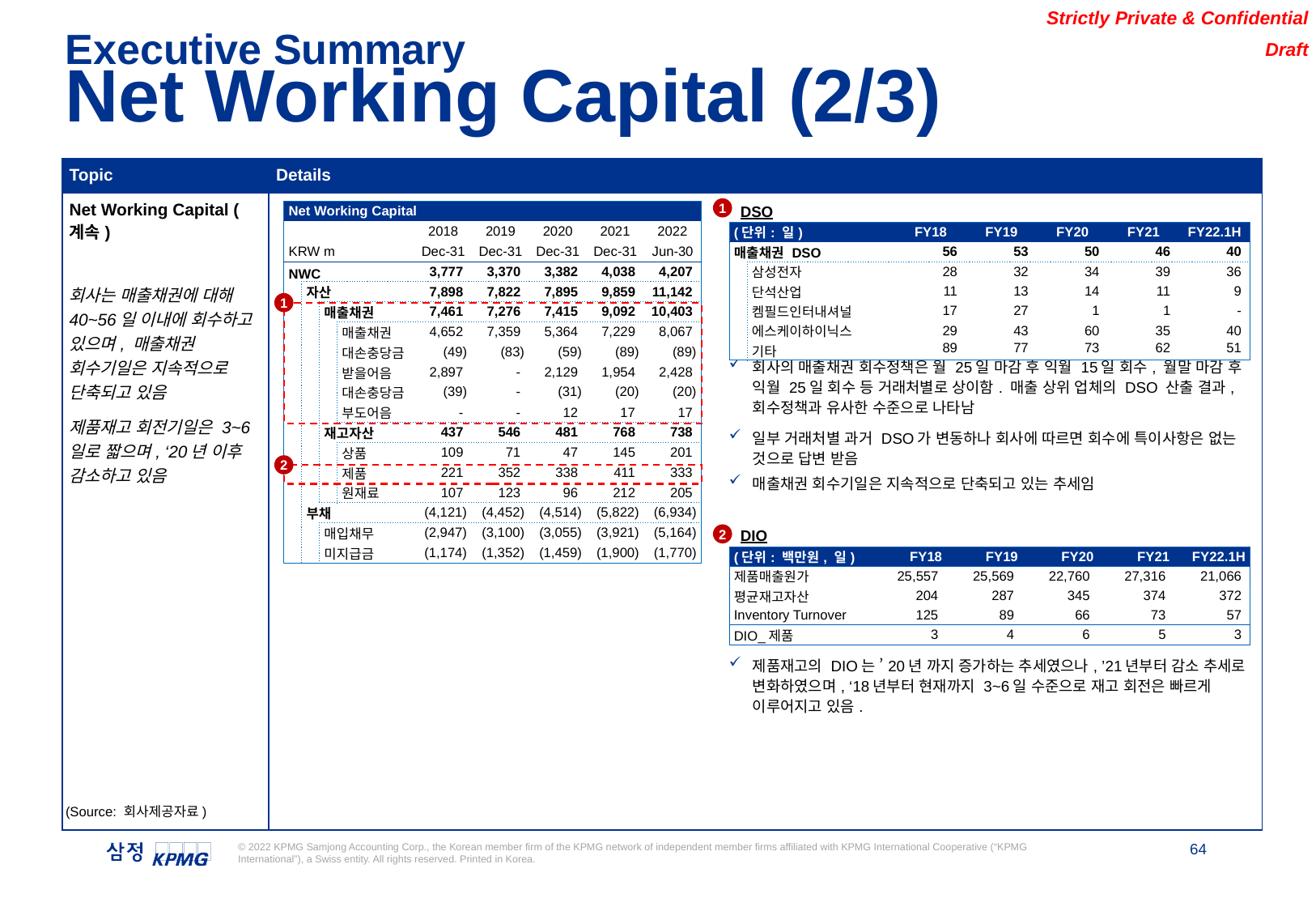

Executive Summary
Net Working Capital (2/3)
| Topic | Details |
| --- | --- |
| Net Working Capital (계속) 회사는 매출채권에 대해 40~56일 이내에 회수하고 있으며, 매출채권 회수기일은 지속적으로 단축되고 있음 제품재고 회전기일은 3~6일로 짧으며, ‘20년 이후 감소하고 있음 | DSO 회사의 매출채권 회수정책은 월 25일 마감 후 익월 15일 회수, 월말 마감 후 익월 25일 회수 등 거래처별로 상이함. 매출 상위 업체의 DSO 산출 결과, 회수정책과 유사한 수준으로 나타남 일부 거래처별 과거 DSO가 변동하나 회사에 따르면 회수에 특이사항은 없는 것으로 답변 받음 매출채권 회수기일은 지속적으로 단축되고 있는 추세임 DIO 제품재고의 DIO는 ’20년 까지 증가하는 추세였으나, ’21년부터 감소 추세로 변화하였으며, ‘18년부터 현재까지 3~6일 수준으로 재고 회전은 빠르게 이루어지고 있음. |
1
| Net Working Capital |  |  |  |  |  |  |  |  |
| --- | --- | --- | --- | --- | --- | --- | --- | --- |
|  |  |  |  | 2018 | 2019 | 2020 | 2021 | 2022 |
| KRW m |  |  |  | Dec-31 | Dec-31 | Dec-31 | Dec-31 | Jun-30 |
| NWC |  |  |  | 3,777 | 3,370 | 3,382 | 4,038 | 4,207 |
|  | 자산 |  |  | 7,898 | 7,822 | 7,895 | 9,859 | 11,142 |
|  |  | 매출채권 |  | 7,461 | 7,276 | 7,415 | 9,092 | 10,403 |
|  |  |  | 매출채권 | 4,652 | 7,359 | 5,364 | 7,229 | 8,067 |
|  |  |  | 대손충당금 | (49) | (83) | (59) | (89) | (89) |
|  |  |  | 받을어음 | 2,897 | - | 2,129 | 1,954 | 2,428 |
|  |  |  | 대손충당금 | (39) | - | (31) | (20) | (20) |
|  |  |  | 부도어음 | - | - | 12 | 17 | 17 |
|  |  | 재고자산 |  | 437 | 546 | 481 | 768 | 738 |
|  |  |  | 상품 | 109 | 71 | 47 | 145 | 201 |
|  |  |  | 제품 | 221 | 352 | 338 | 411 | 333 |
|  |  |  | 원재료 | 107 | 123 | 96 | 212 | 205 |
|  | 부채 |  |  | (4,121) | (4,452) | (4,514) | (5,822) | (6,934) |
|  |  | 매입채무 |  | (2,947) | (3,100) | (3,055) | (3,921) | (5,164) |
|  |  | 미지급금 |  | (1,174) | (1,352) | (1,459) | (1,900) | (1,770) |
| (단위: 일) |  | FY18 | FY19 | FY20 | FY21 | FY22.1H |
| --- | --- | --- | --- | --- | --- | --- |
| 매출채권 DSO |  | 56 | 53 | 50 | 46 | 40 |
|  | 삼성전자 | 28 | 32 | 34 | 39 | 36 |
|  | 단석산업 | 11 | 13 | 14 | 11 | 9 |
|  | 켐필드인터내셔널 | 17 | 27 | 1 | 1 | - |
|  | 에스케이하이닉스 | 29 | 43 | 60 | 35 | 40 |
|  | 기타 | 89 | 77 | 73 | 62 | 51 |
1

2

2
| (단위: 백만원, 일) | FY18 | FY19 | FY20 | FY21 | FY22.1H |
| --- | --- | --- | --- | --- | --- |
| 제품매출원가 | 25,557 | 25,569 | 22,760 | 27,316 | 21,066 |
| 평균재고자산 | 204 | 287 | 345 | 374 | 372 |
| Inventory Turnover | 125 | 89 | 66 | 73 | 57 |
| DIO\_제품 | 3 | 4 | 6 | 5 | 3 |
(Source: 회사제공자료)